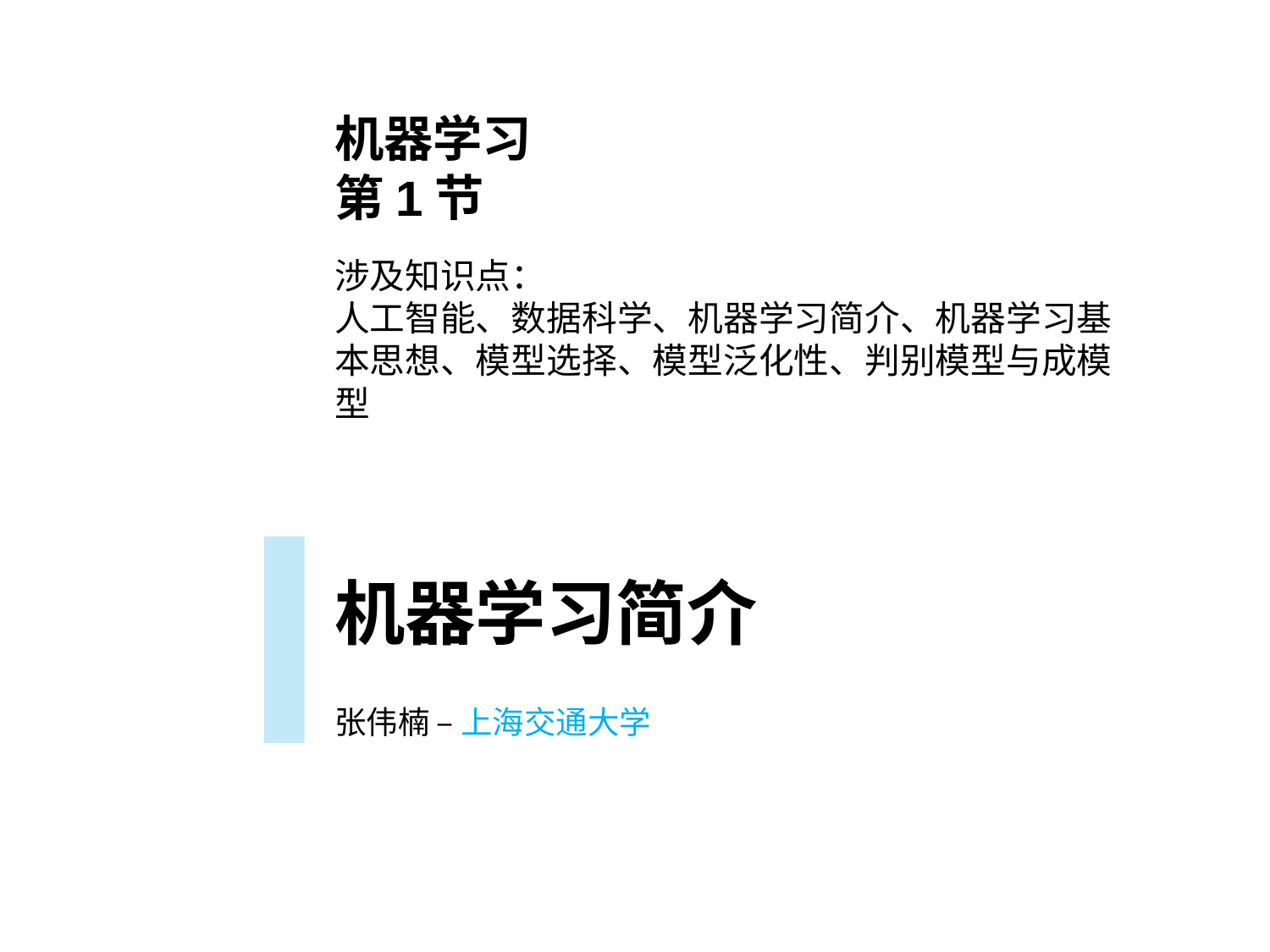

机器学习
第1节

涉及知识点：
人工智能、数据科学、机器学习简介、机器学习基本思想、模型选择、模型泛化性、判别模型与成模型
机器学习简介
张伟楠 – 上海交通大学